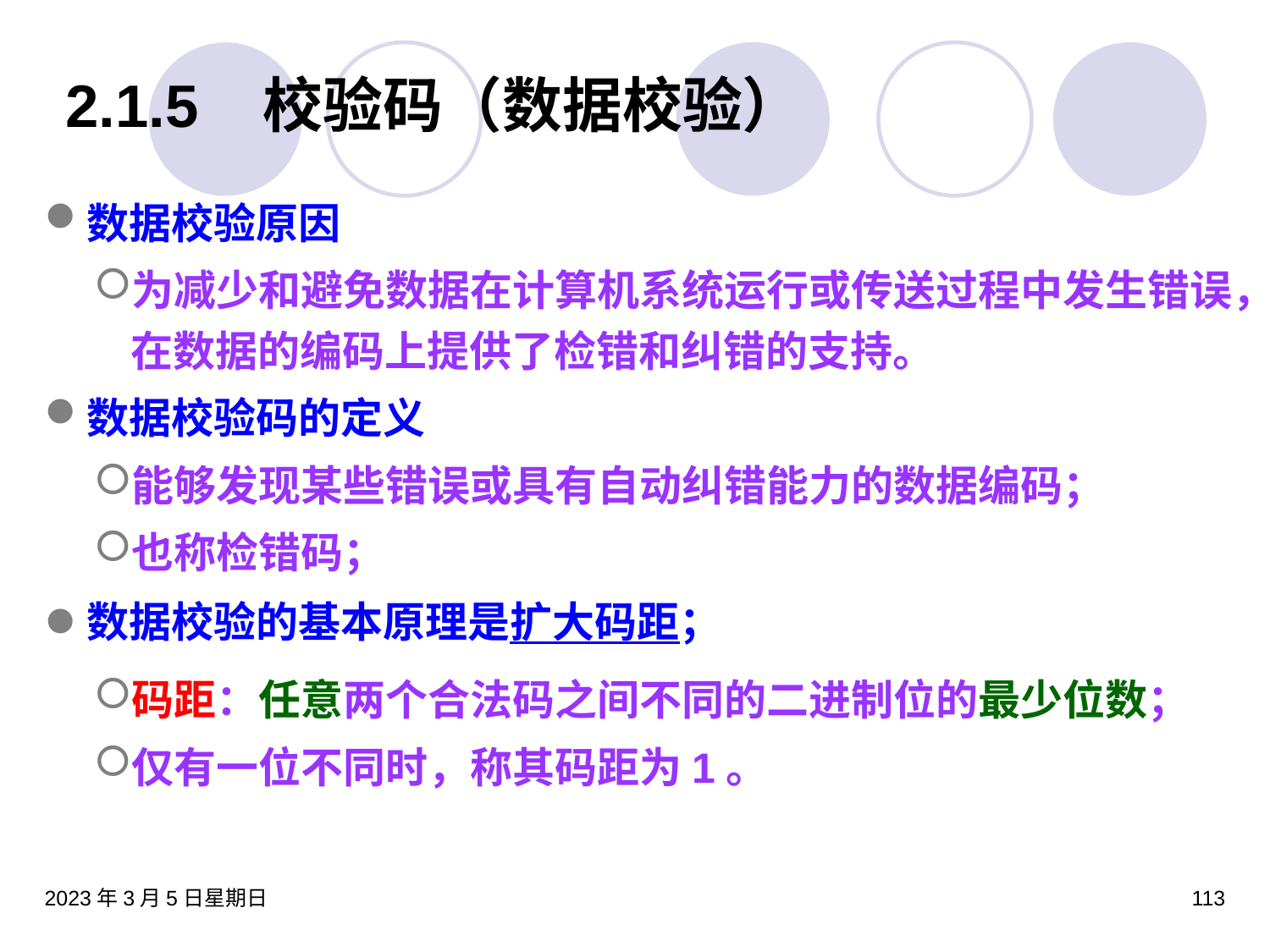

# 2.1.5   校验码（数据校验）
数据校验原因
为减少和避免数据在计算机系统运行或传送过程中发生错误，在数据的编码上提供了检错和纠错的支持。
数据校验码的定义
能够发现某些错误或具有自动纠错能力的数据编码；
也称检错码；
数据校验的基本原理是扩大码距；
码距：任意两个合法码之间不同的二进制位的最少位数；
仅有一位不同时，称其码距为1。

2023年3月5日星期日
113